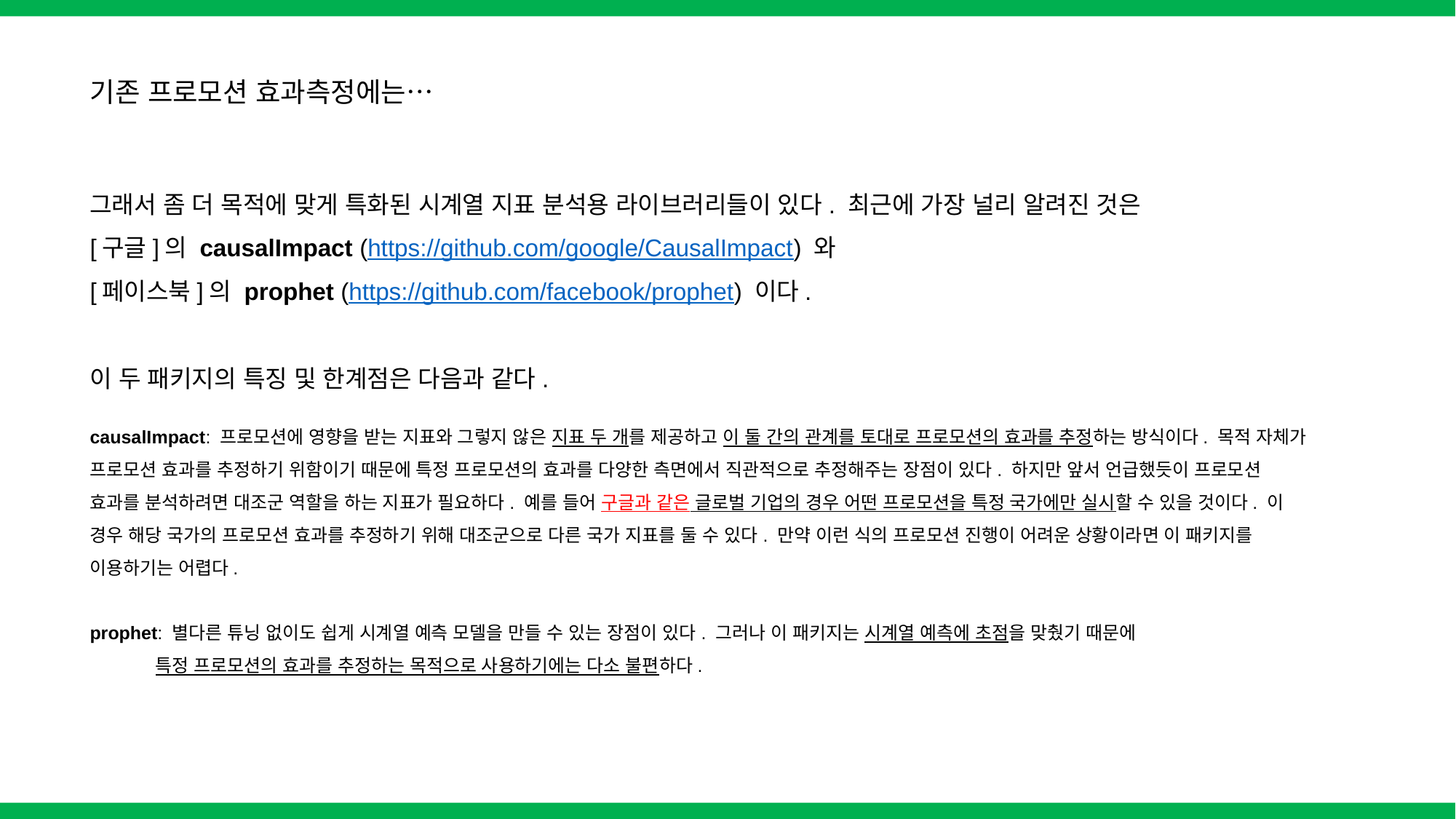

기존 프로모션 효과측정에는…
그래서 좀 더 목적에 맞게 특화된 시계열 지표 분석용 라이브러리들이 있다. 최근에 가장 널리 알려진 것은
[구글]의 causalImpact (https://github.com/google/CausalImpact) 와
[페이스북]의 prophet (https://github.com/facebook/prophet) 이다.

이 두 패키지의 특징 및 한계점은 다음과 같다.
causalImpact: 프로모션에 영향을 받는 지표와 그렇지 않은 지표 두 개를 제공하고 이 둘 간의 관계를 토대로 프로모션의 효과를 추정하는 방식이다. 목적 자체가 프로모션 효과를 추정하기 위함이기 때문에 특정 프로모션의 효과를 다양한 측면에서 직관적으로 추정해주는 장점이 있다. 하지만 앞서 언급했듯이 프로모션 효과를 분석하려면 대조군 역할을 하는 지표가 필요하다. 예를 들어 구글과 같은 글로벌 기업의 경우 어떤 프로모션을 특정 국가에만 실시할 수 있을 것이다. 이 경우 해당 국가의 프로모션 효과를 추정하기 위해 대조군으로 다른 국가 지표를 둘 수 있다. 만약 이런 식의 프로모션 진행이 어려운 상황이라면 이 패키지를 이용하기는 어렵다.

prophet: 별다른 튜닝 없이도 쉽게 시계열 예측 모델을 만들 수 있는 장점이 있다. 그러나 이 패키지는 시계열 예측에 초점을 맞췄기 때문에
            특정 프로모션의 효과를 추정하는 목적으로 사용하기에는 다소 불편하다.